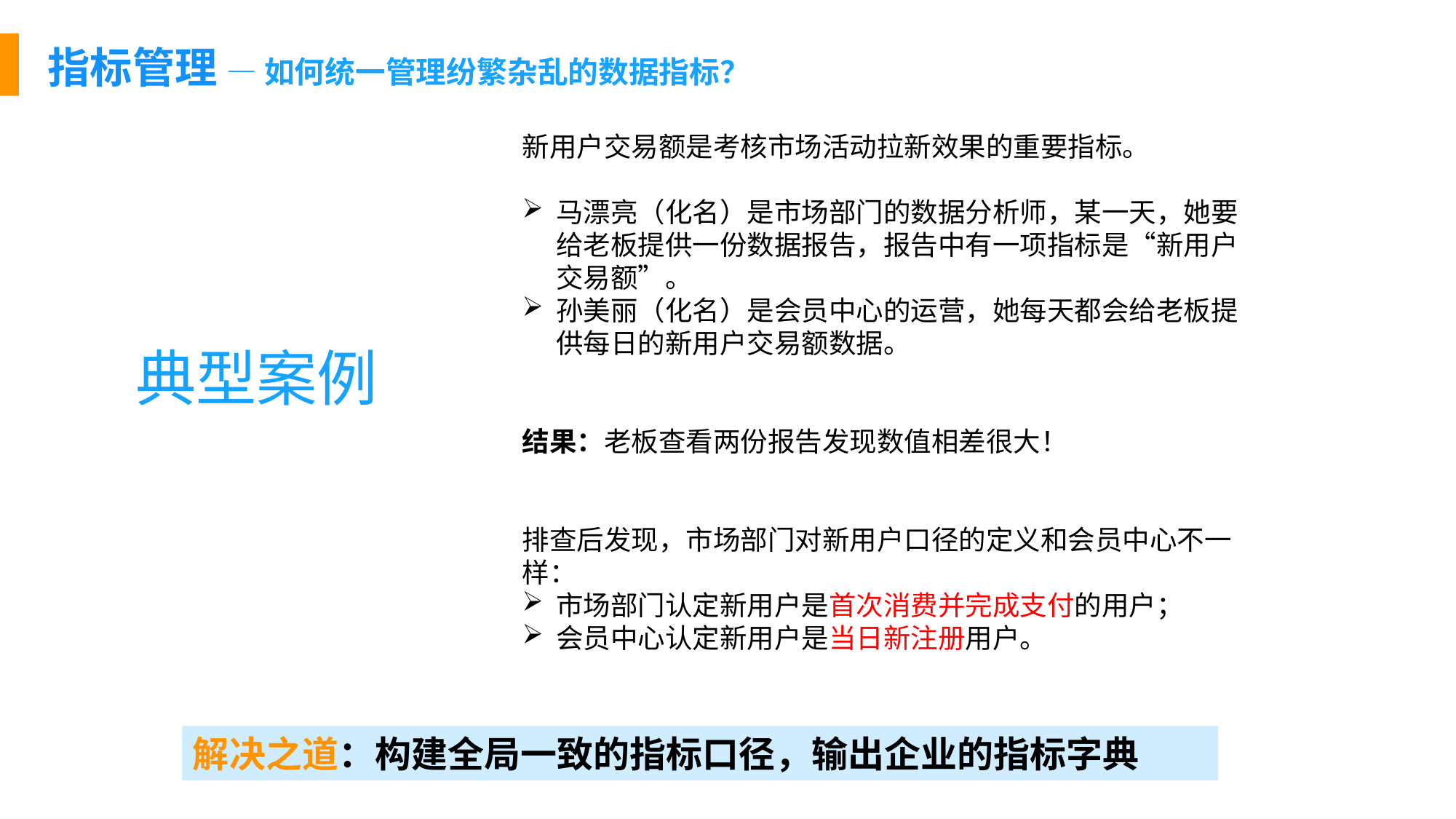

指标管理 — 如何统一管理纷繁杂乱的数据指标？
新用户交易额是考核市场活动拉新效果的重要指标。

马漂亮（化名）是市场部门的数据分析师，某一天，她要给老板提供一份数据报告，报告中有一项指标是“新用户交易额”。
孙美丽（化名）是会员中心的运营，她每天都会给老板提供每日的新用户交易额数据。

结果：老板查看两份报告发现数值相差很大！

排查后发现，市场部门对新用户口径的定义和会员中心不一样：
市场部门认定新用户是首次消费并完成支付的用户；
会员中心认定新用户是当日新注册用户。
典型案例
解决之道：构建全局一致的指标口径，输出企业的指标字典